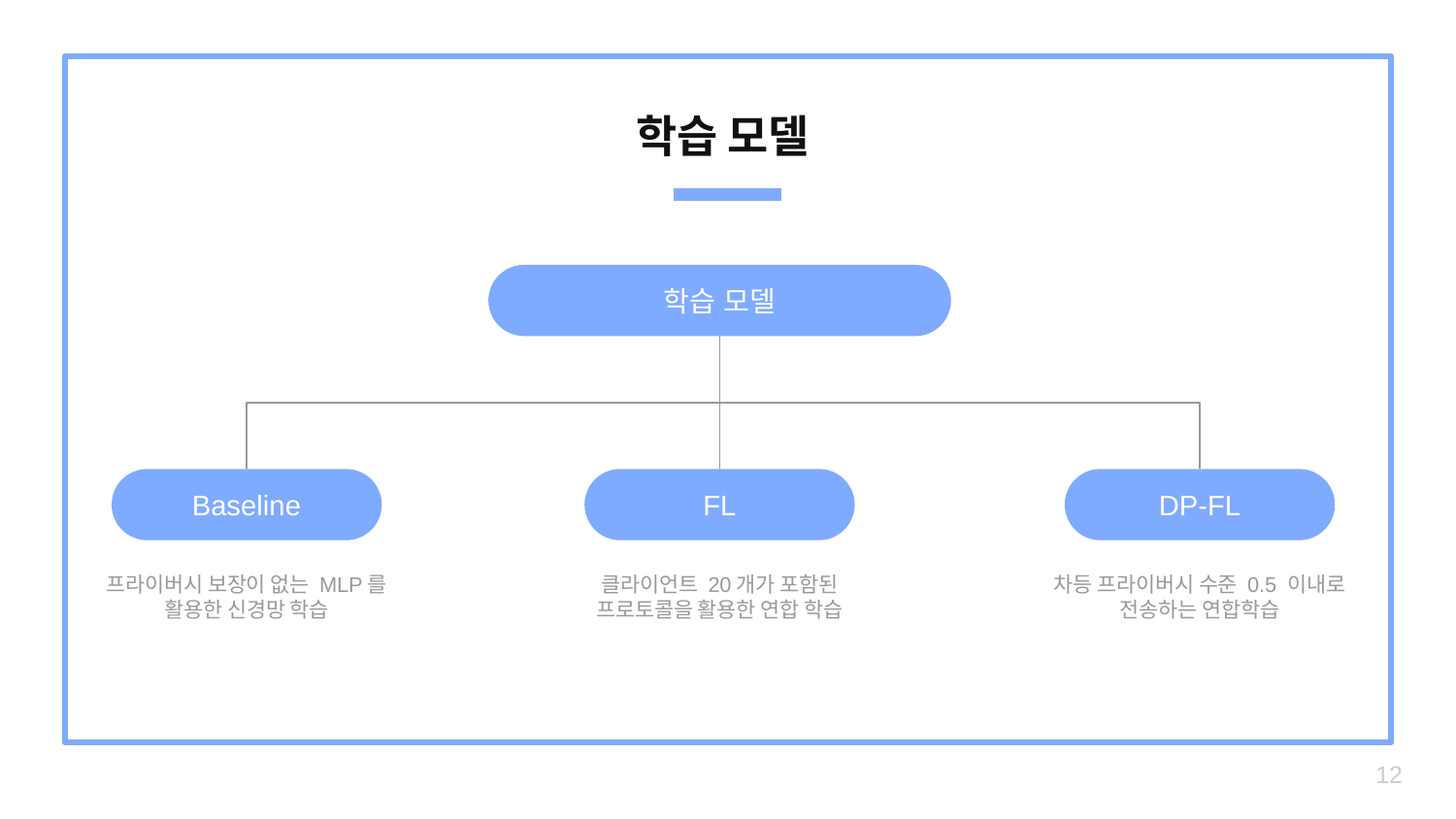

# 학습 모델
학습 모델
Baseline
DP-FL
FL
프라이버시 보장이 없는 MLP를 활용한 신경망 학습
클라이언트 20개가 포함된 프로토콜을 활용한 연합 학습
차등 프라이버시 수준 0.5 이내로 전송하는 연합학습
12